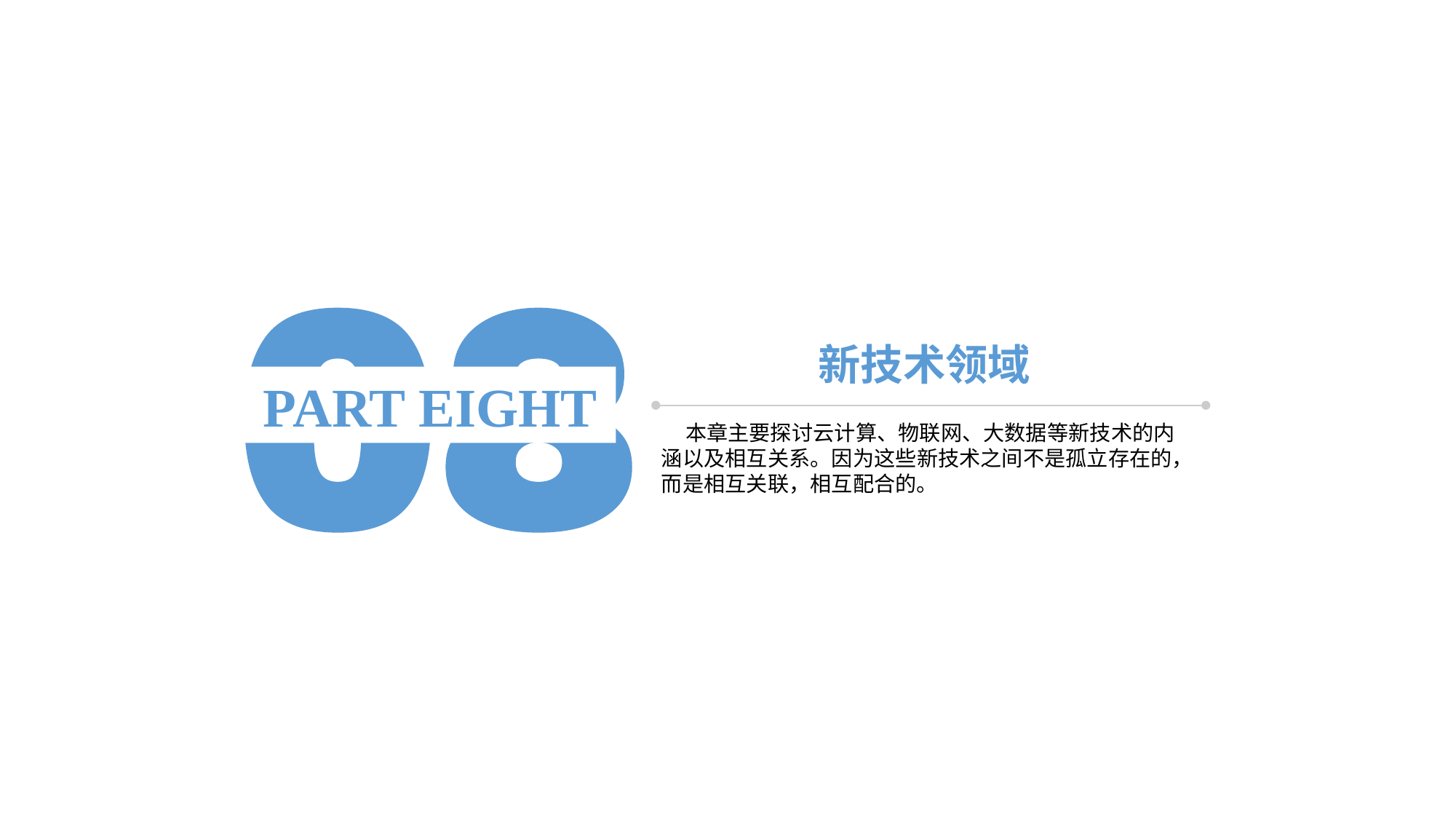

08
新技术领域
       PART EIGHT
    本章主要探讨云计算、物联网、大数据等新技术的内涵以及相互关系。因为这些新技术之间不是孤立存在的，而是相互关联，相互配合的。